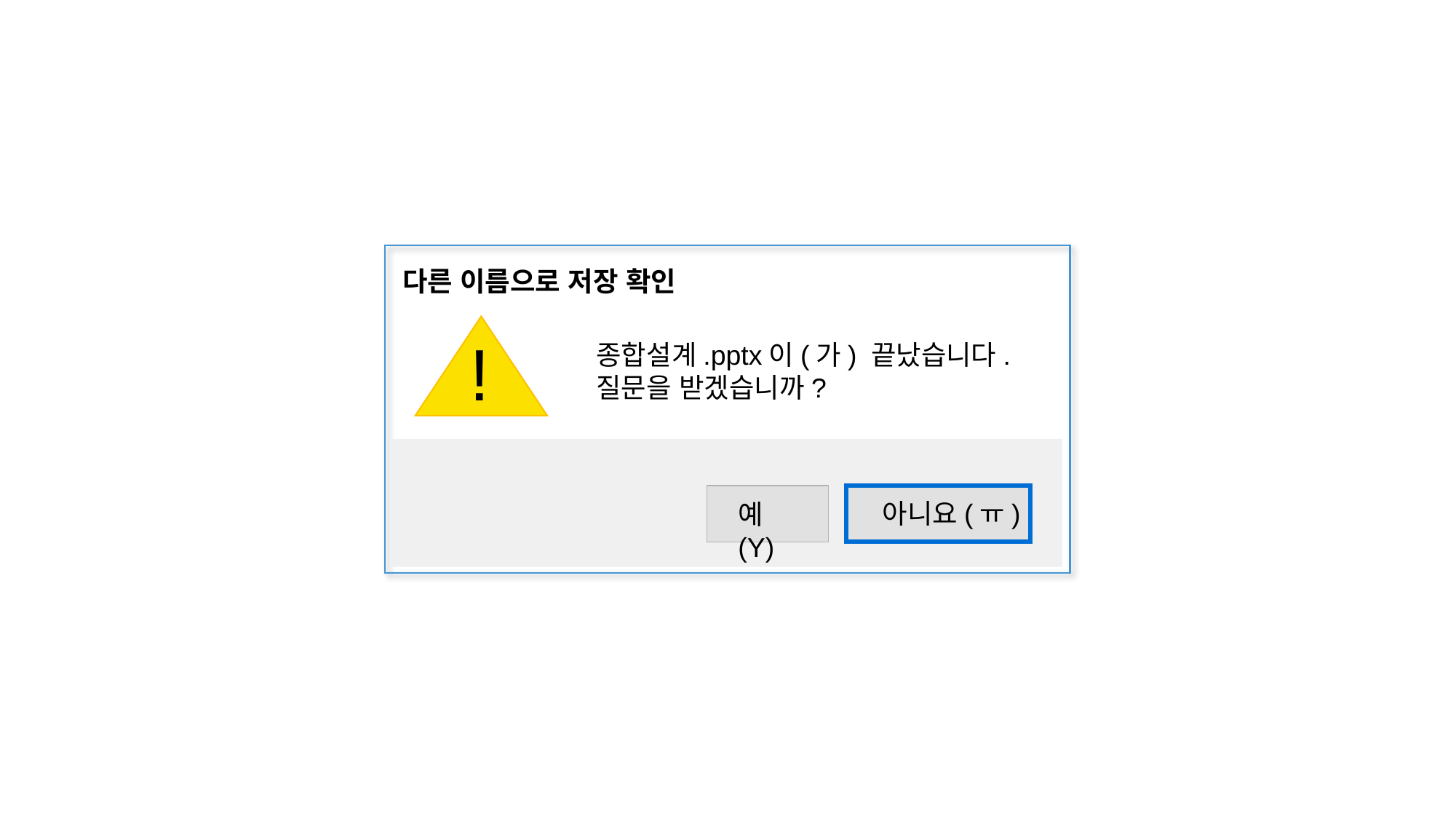

다른 이름으로 저장 확인

!
종합설계.pptx이(가) 끝났습니다.
질문을 받겠습니까?

아니요(ㅠ)
예(Y)